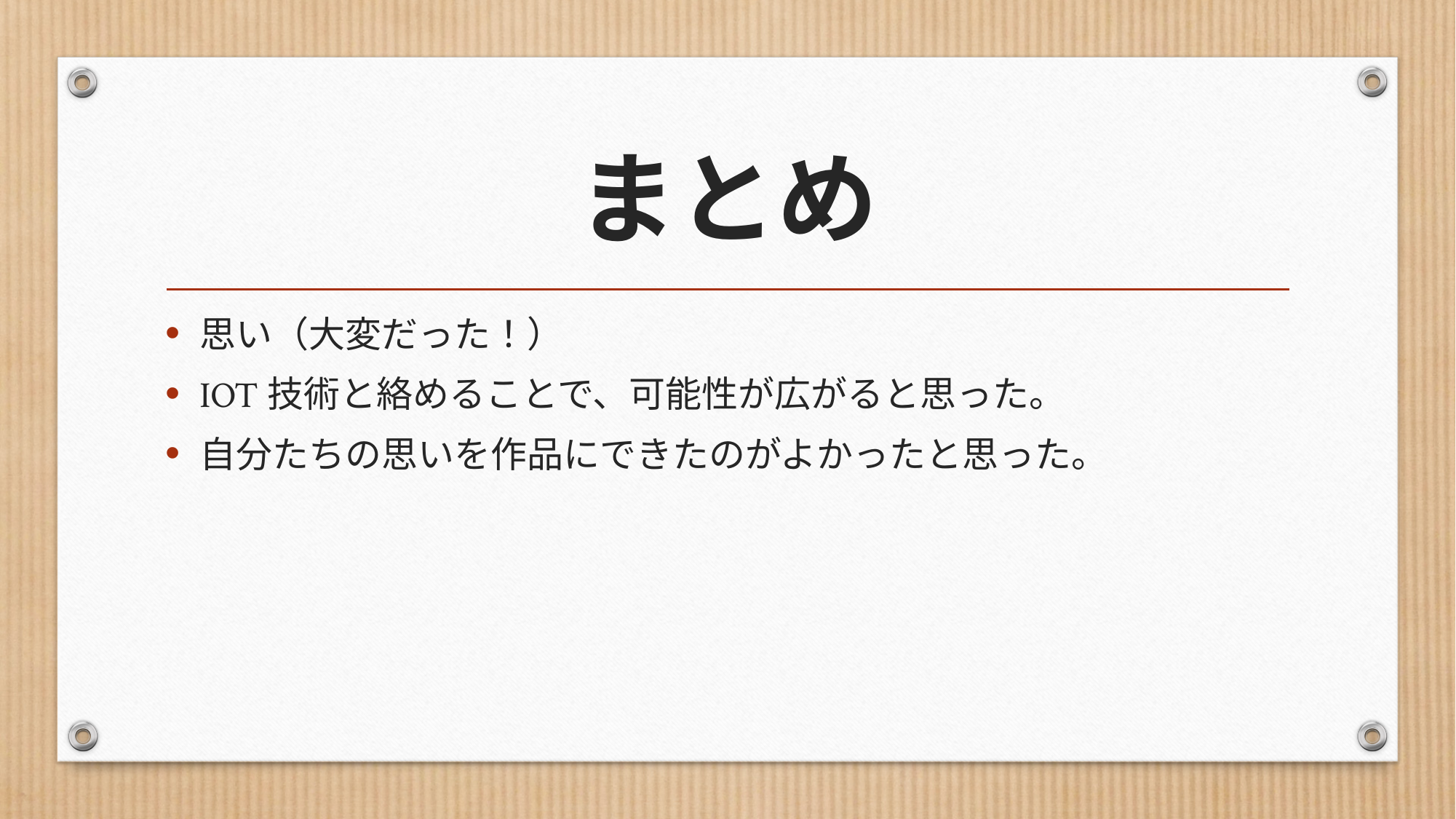

# まとめ
思い（大変だった！）
IOT技術と絡めることで、可能性が広がると思った。
自分たちの思いを作品にできたのがよかったと思った。